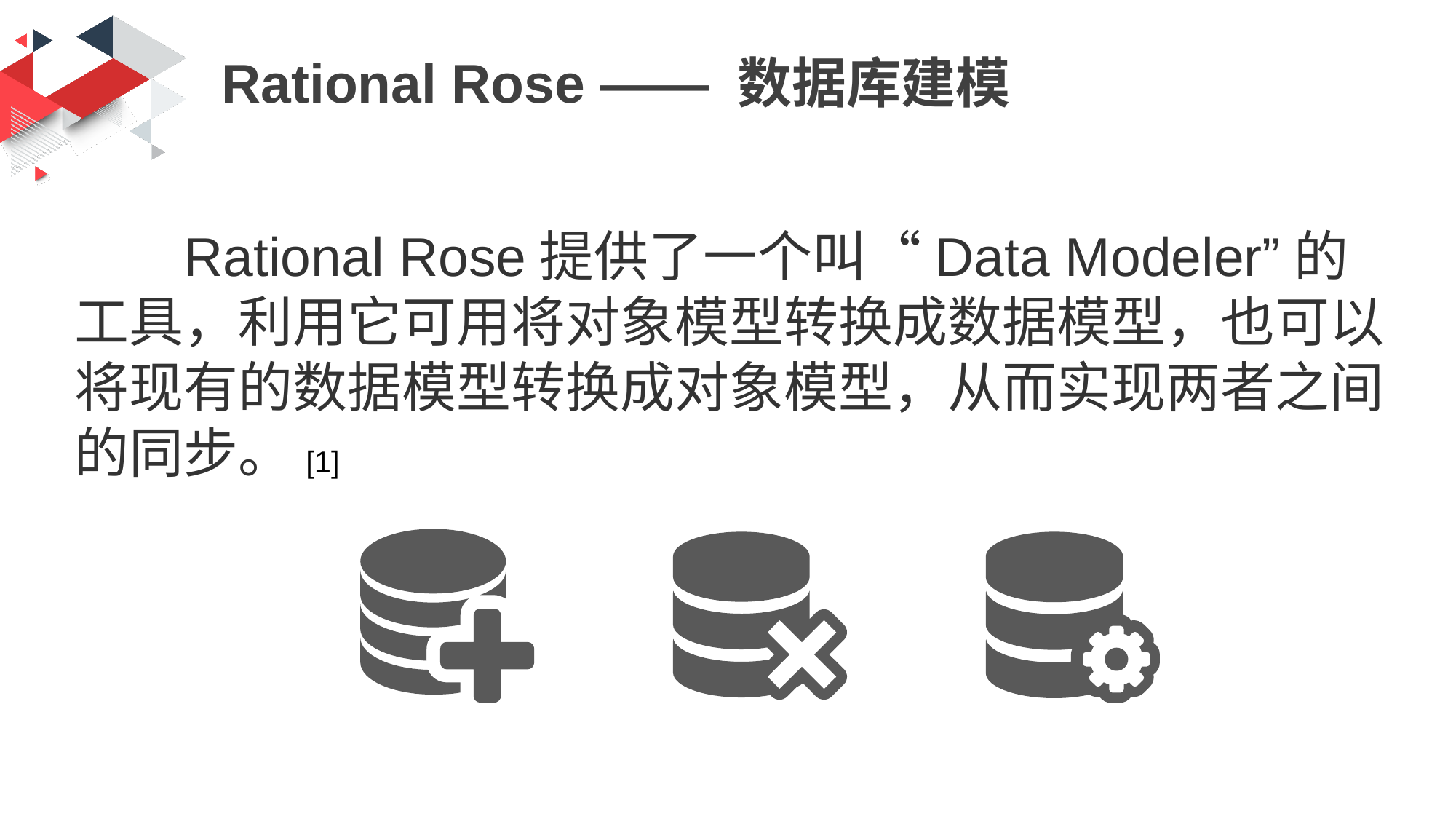

Rational Rose —— 数据库建模
	Rational Rose提供了一个叫“Data Modeler”的工具，利用它可用将对象模型转换成数据模型，也可以将现有的数据模型转换成对象模型，从而实现两者之间的同步。[1]